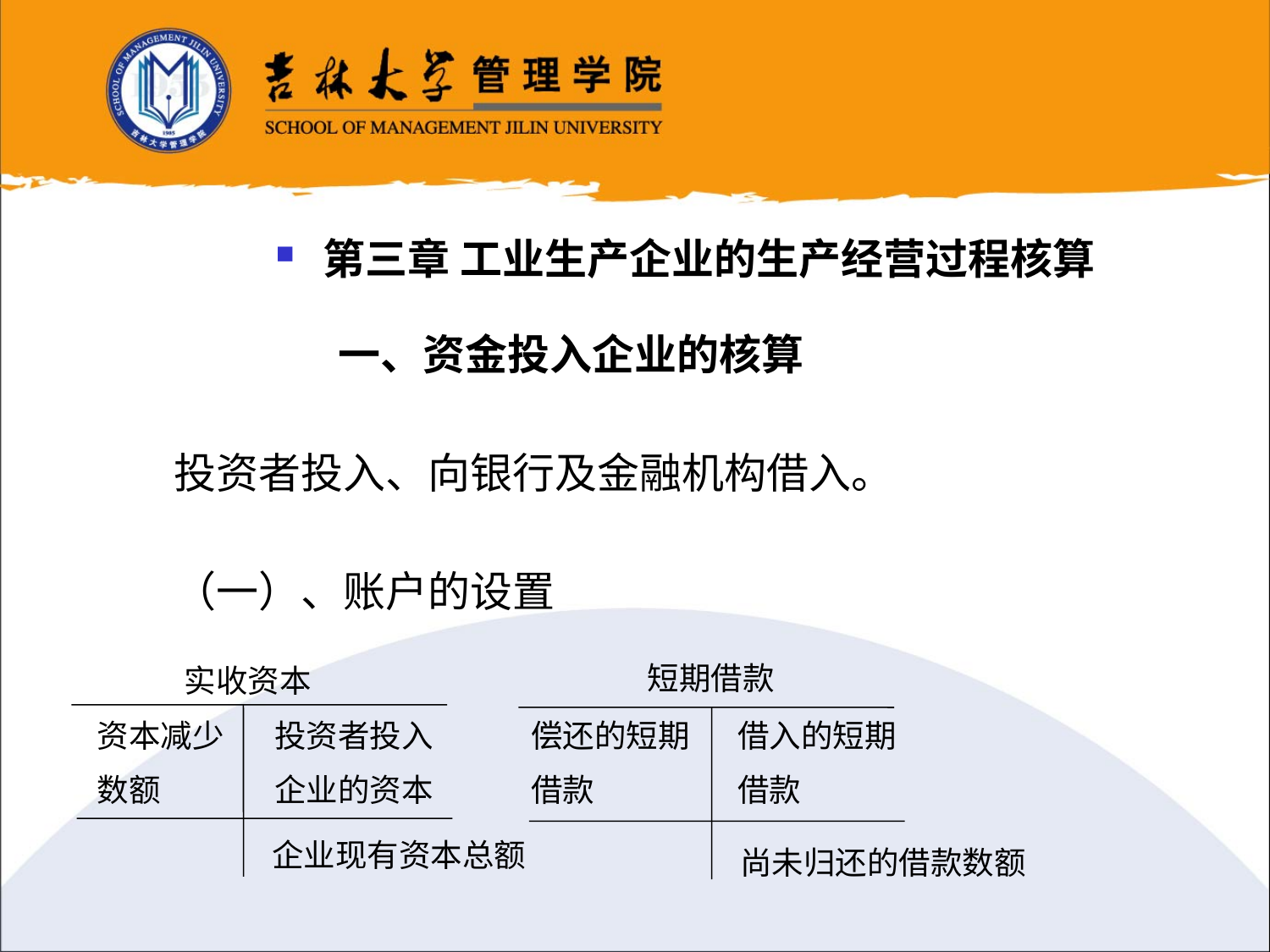

第三章 工业生产企业的生产经营过程核算

一、资金投入企业的核算

投资者投入、向银行及金融机构借入。

（一）、账户的设置

短期借款
实收资本

资本减少
数额
投资者投入
企业的资本
偿还的短期
借款
借入的短期
借款

企业现有资本总额
尚未归还的借款数额
58